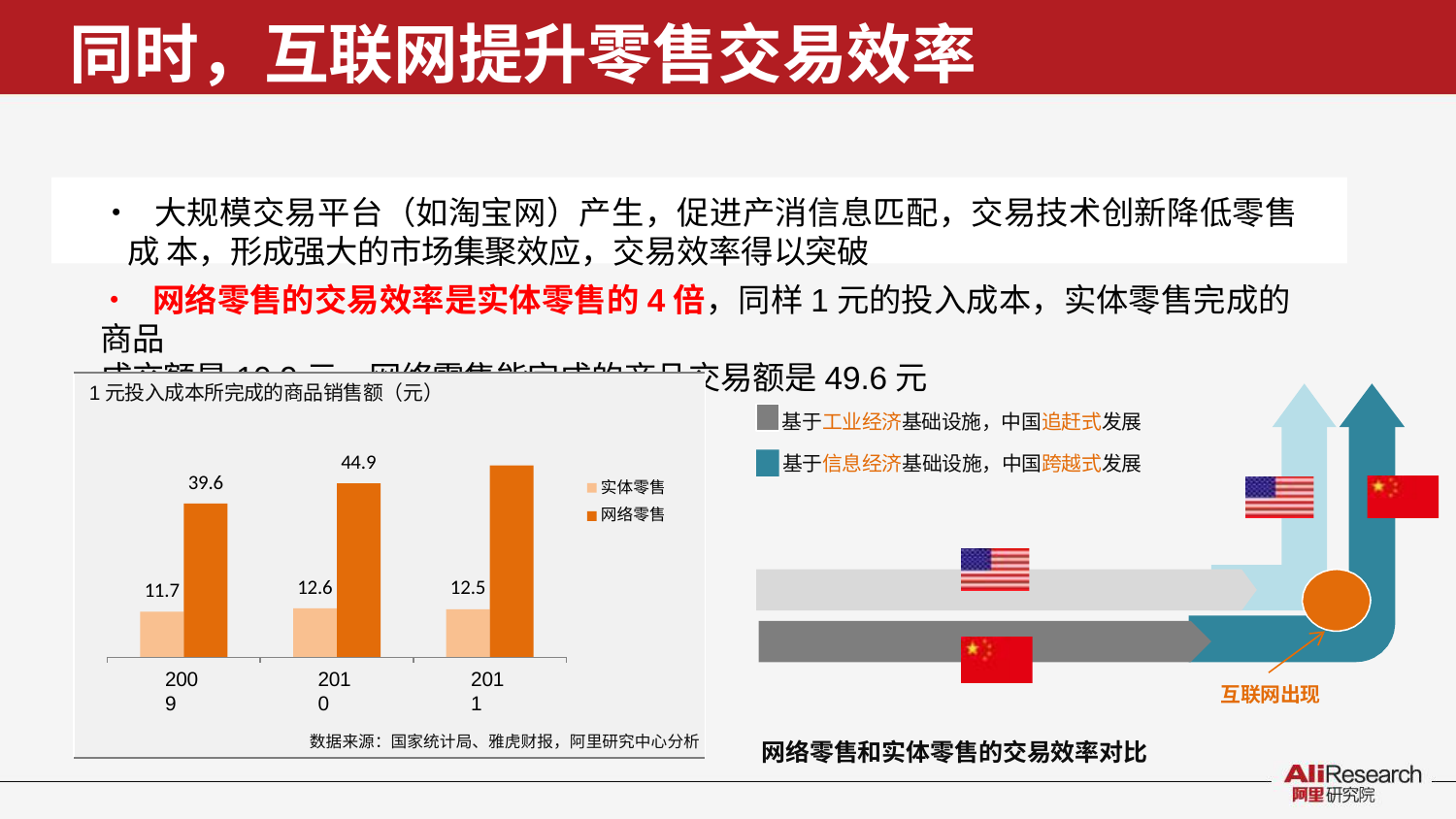

# 同时，互联网提升零售交易效率

•  大规模交易平台（如淘宝网）产生，促进产消信息匹配，交易技术创新降低零售成 本，形成强大的市场集聚效应，交易效率得以突破
•  网络零售的交易效率是实体零售的4倍，同样1元的投入成本，实体零售完成的商品
成交额是10.9元，网络零售能完成的商品交易额是49.6元

1元投入成本所完成的商品销售额（元）
基于工业经济基础设施，中国追赶式发展

44.9

基于信息经济基础设施，中国跨越式发展

实体零售 网络零售
39.6

12.6
12.5
11.7

2009
2010
2011
互联网出现
数据来源：国家统计局、雅虎财报，阿里研究中心分析
网络零售和实体零售的交易效率对比